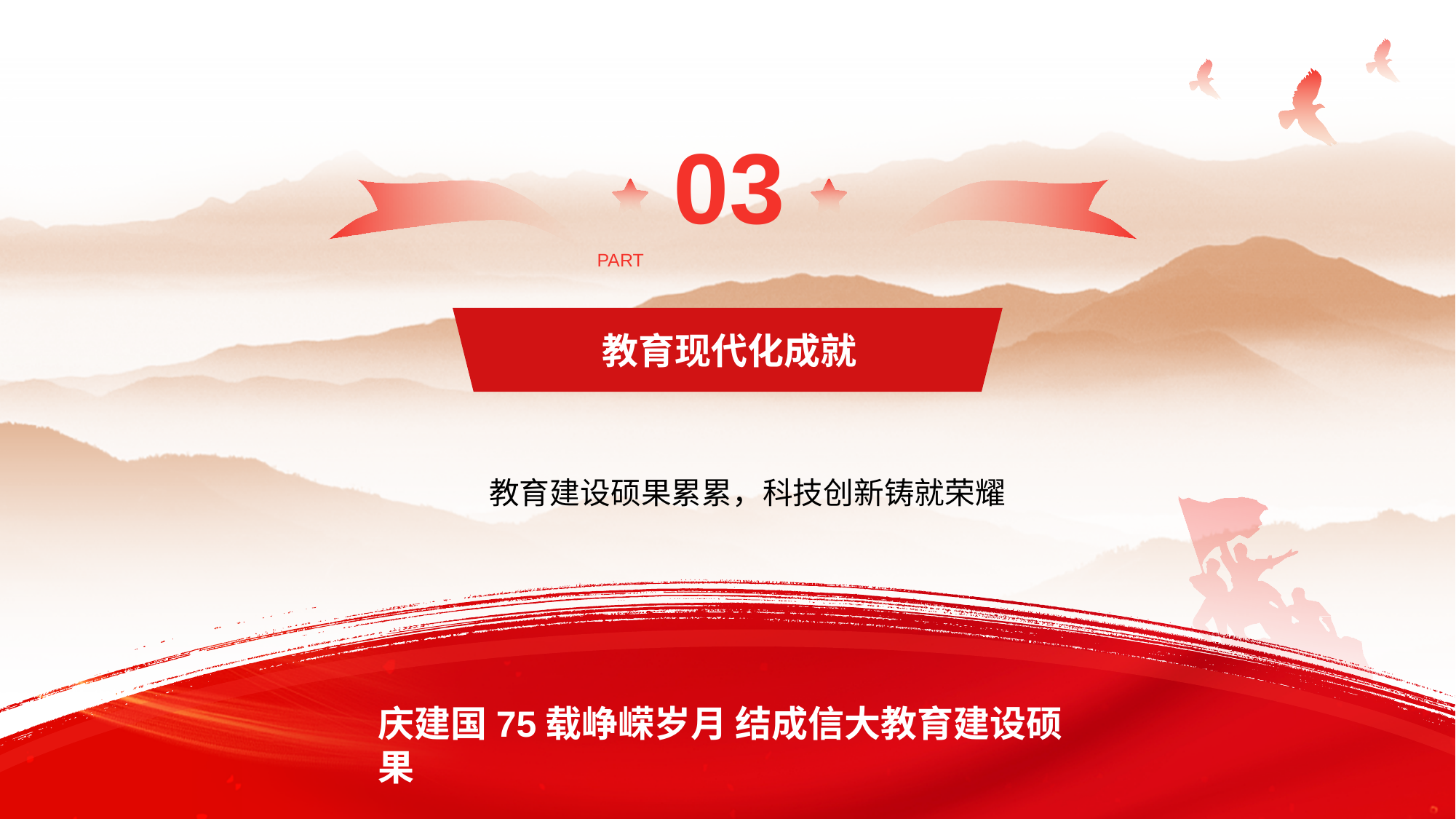

03

PART

教育现代化成就
教育建设硕果累累，科技创新铸就荣耀

庆建国75载峥嵘岁月 结成信大教育建设硕果